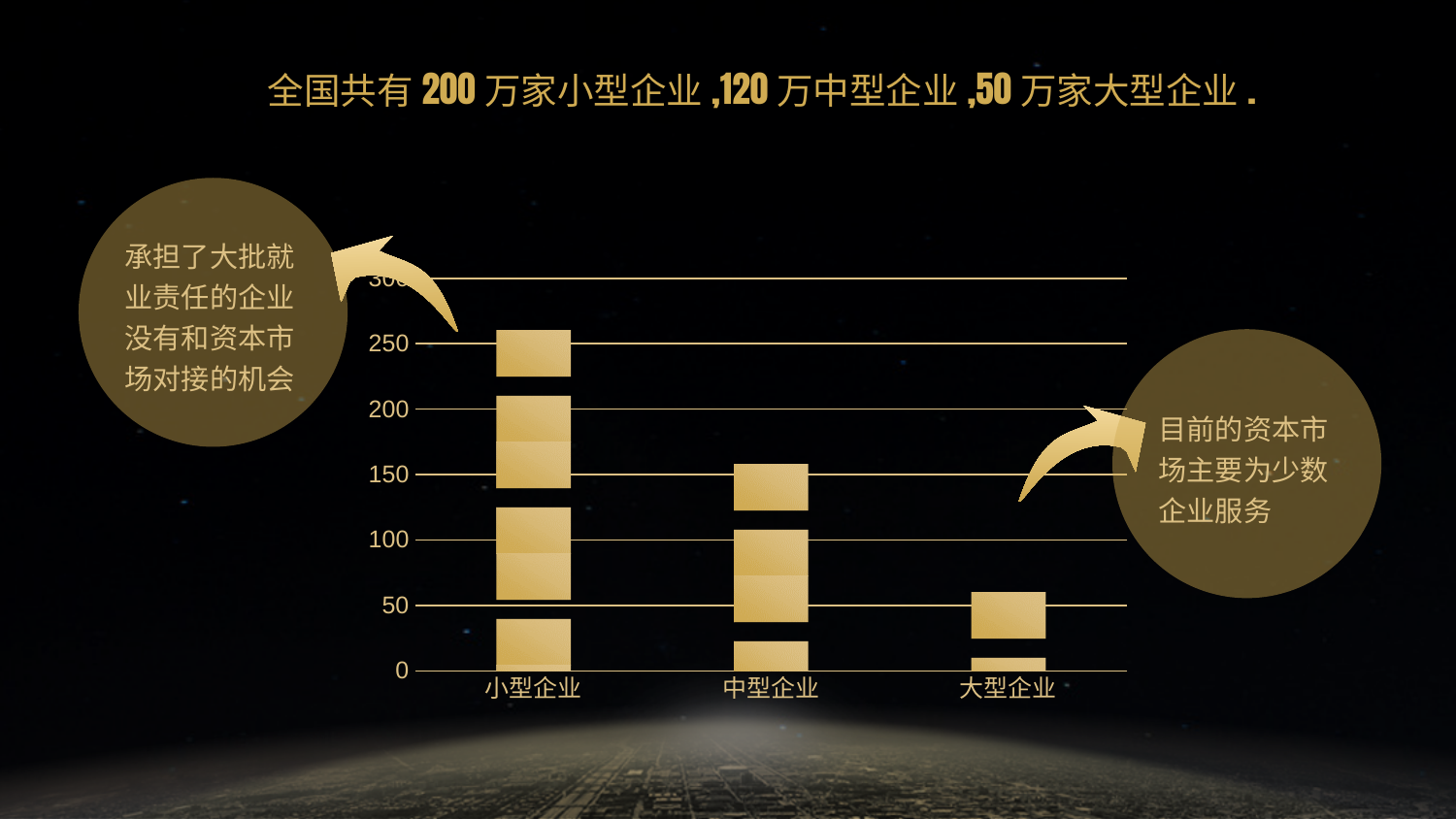

全国共有200万家小型企业,120万中型企业,50万家大型企业.

承担了大批就业责任的企业没有和资本市场对接的机会

### Chart

| Category | 系列 1 |
|---|---|
| 小型企业 | 260.0 |
| 中型企业 | 158.0 |
| 大型企业 | 60.0 |
目前的资本市场主要为少数企业服务